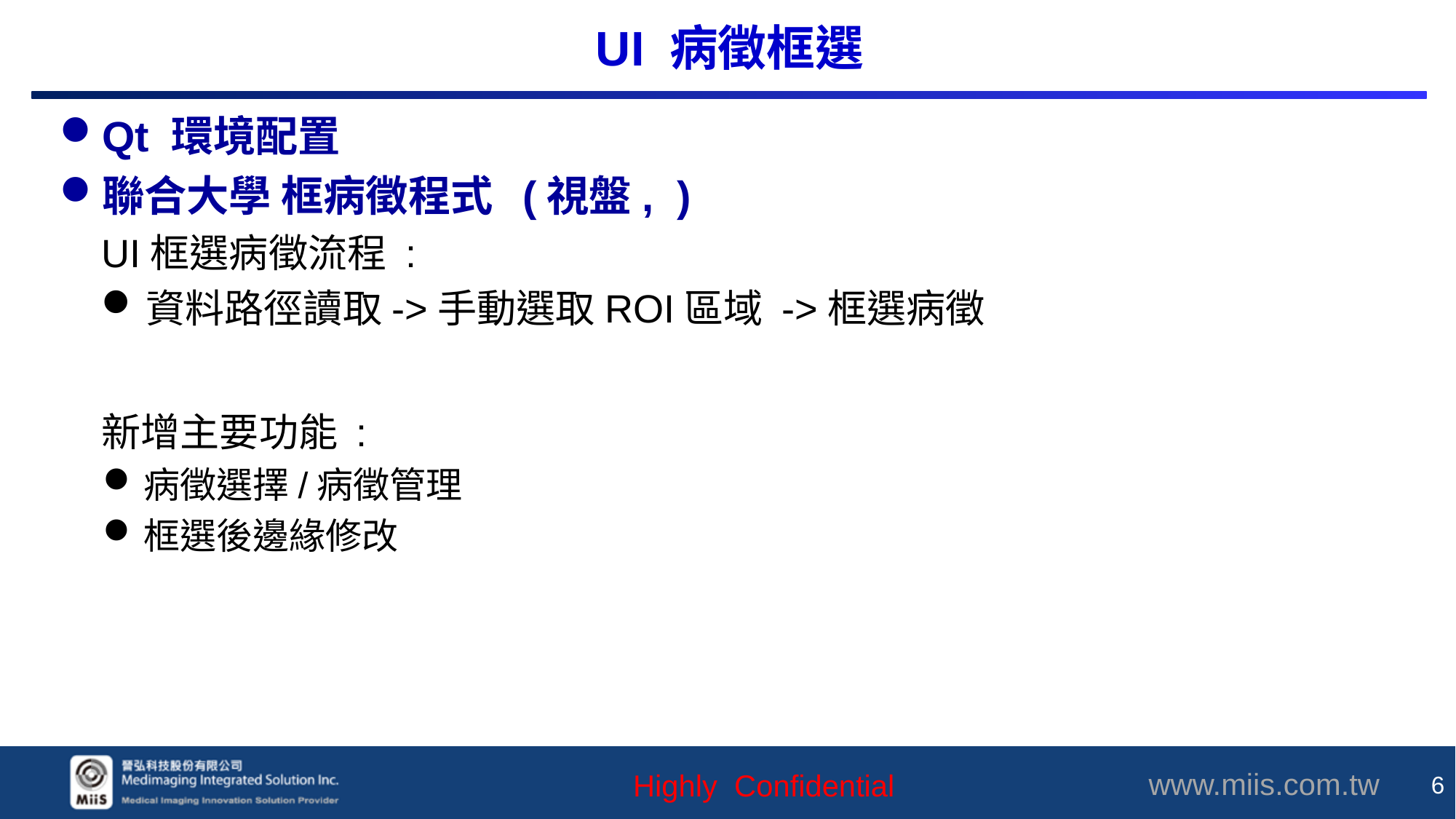

# UI 病徵框選
Qt 環境配置
聯合大學 框病徵程式  (視盤,  )
UI框選病徵流程 :
資料路徑讀取->手動選取ROI區域 ->框選病徵

新增主要功能 :
病徵選擇/病徵管理
框選後邊緣修改
6